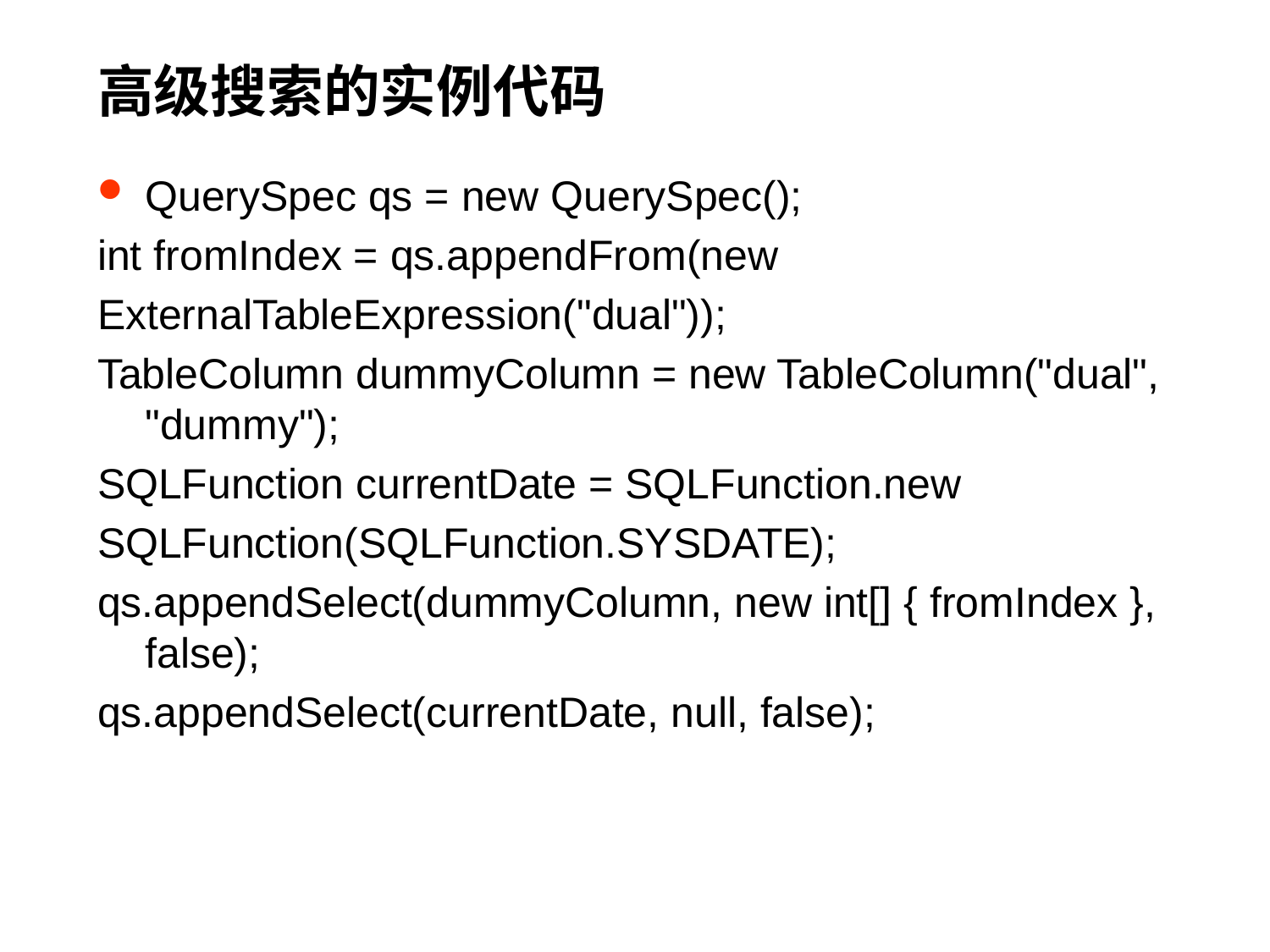

# 高级搜索的实例代码
QuerySpec qs = new QuerySpec();
int fromIndex = qs.appendFrom(new
ExternalTableExpression("dual"));
TableColumn dummyColumn = new TableColumn("dual", "dummy");
SQLFunction currentDate = SQLFunction.new
SQLFunction(SQLFunction.SYSDATE);
qs.appendSelect(dummyColumn, new int[] { fromIndex }, false);
qs.appendSelect(currentDate, null, false);